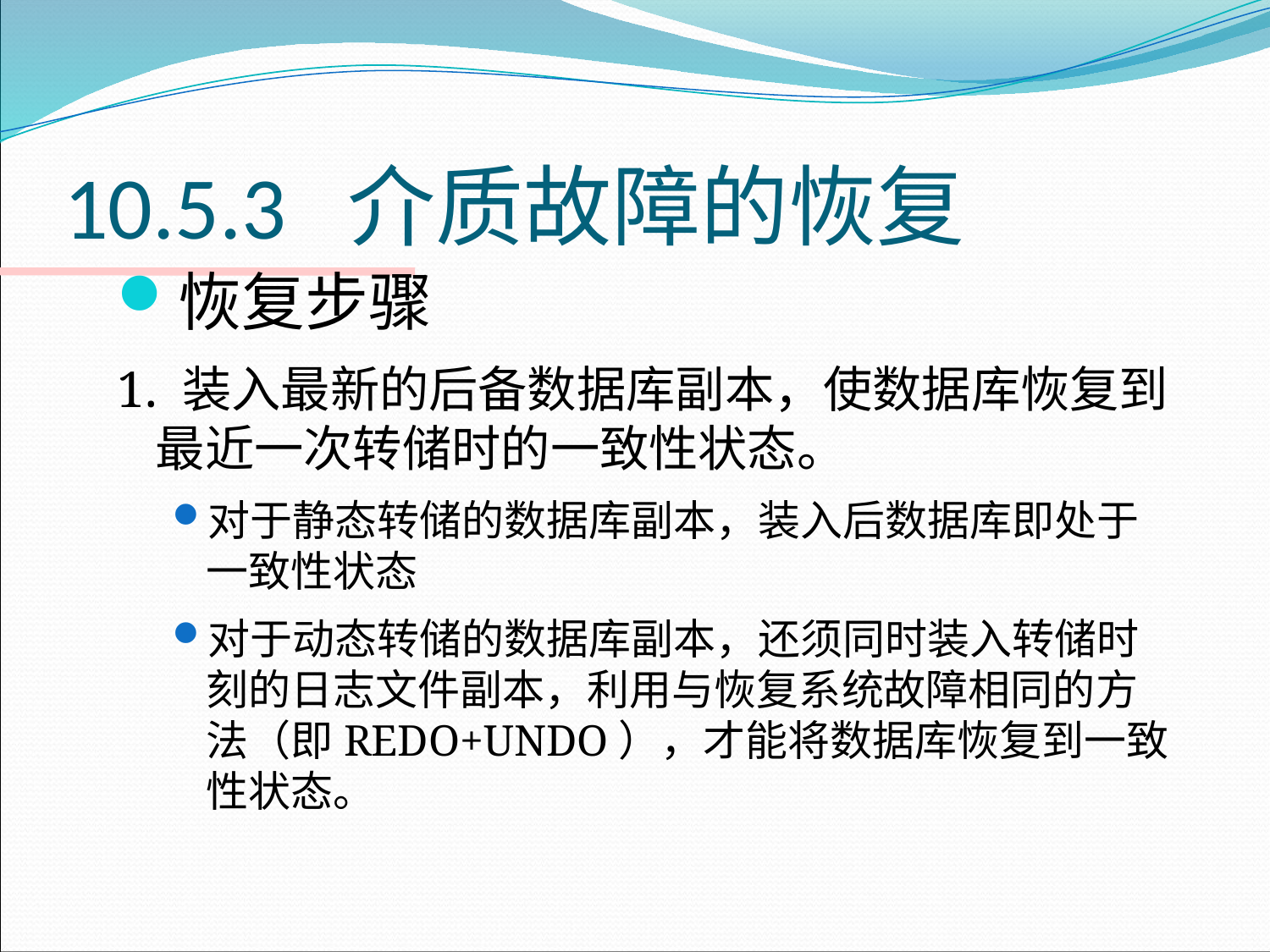

# 10.5.3  介质故障的恢复
恢复步骤
1. 装入最新的后备数据库副本，使数据库恢复到最近一次转储时的一致性状态。
对于静态转储的数据库副本，装入后数据库即处于一致性状态
对于动态转储的数据库副本，还须同时装入转储时刻的日志文件副本，利用与恢复系统故障相同的方法（即REDO+UNDO），才能将数据库恢复到一致性状态。

954